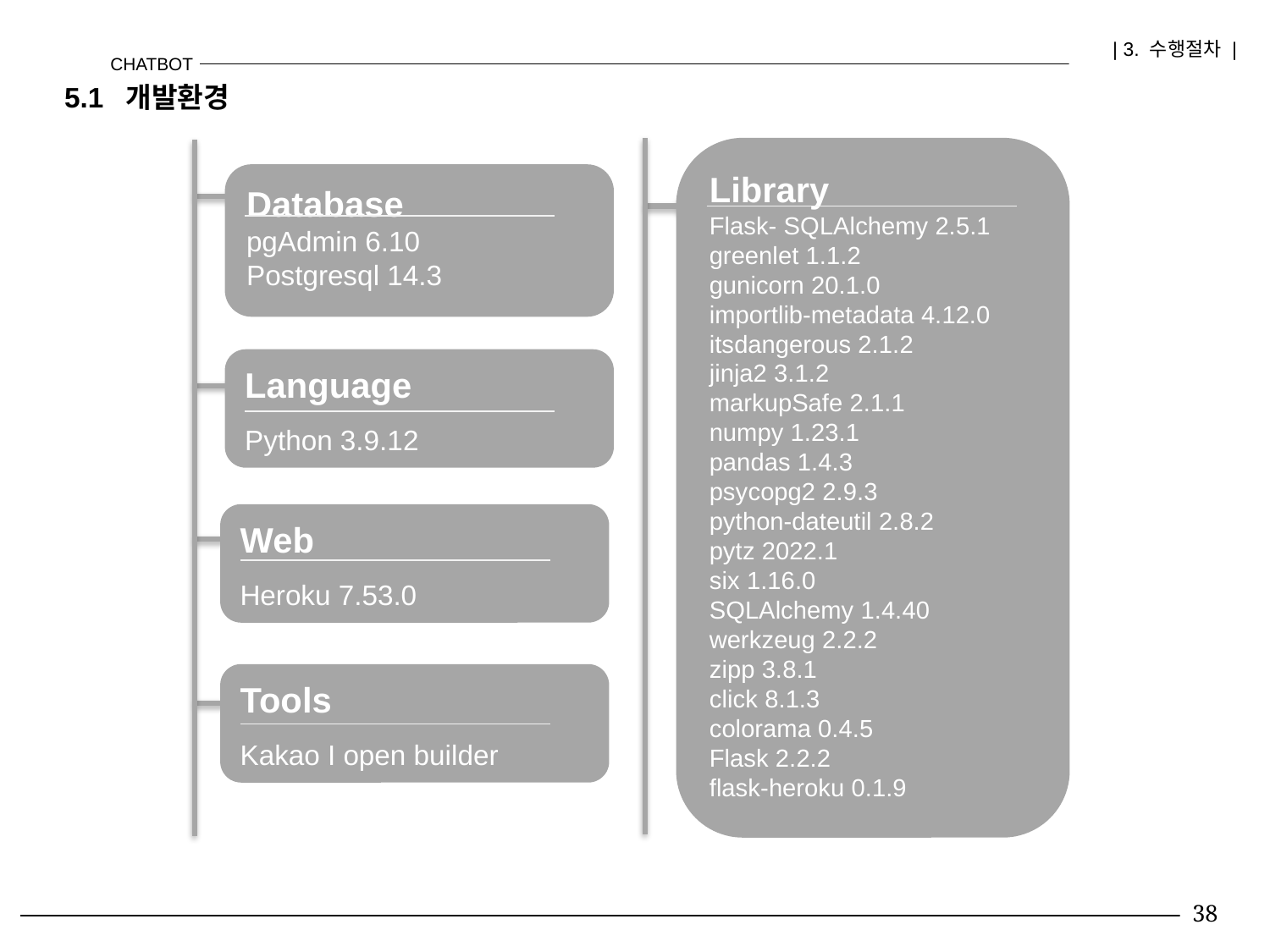

| 3. 수행절차 |
CHATBOT PROJECT
5.1  개발환경

Library
Flask- SQLAlchemy 2.5.1
greenlet 1.1.2
gunicorn 20.1.0
importlib-metadata 4.12.0
itsdangerous 2.1.2
jinja2 3.1.2
markupSafe 2.1.1
numpy 1.23.1
pandas 1.4.3
psycopg2 2.9.3
python-dateutil 2.8.2
pytz 2022.1
six 1.16.0
SQLAlchemy 1.4.40
werkzeug 2.2.2
zipp 3.8.1
click 8.1.3
colorama 0.4.5
Flask 2.2.2
flask-heroku 0.1.9

Database
pgAdmin 6.10
Postgresql 14.3

Language
Python 3.9.12

Web
Heroku 7.53.0
Tools
Kakao I open builder
38